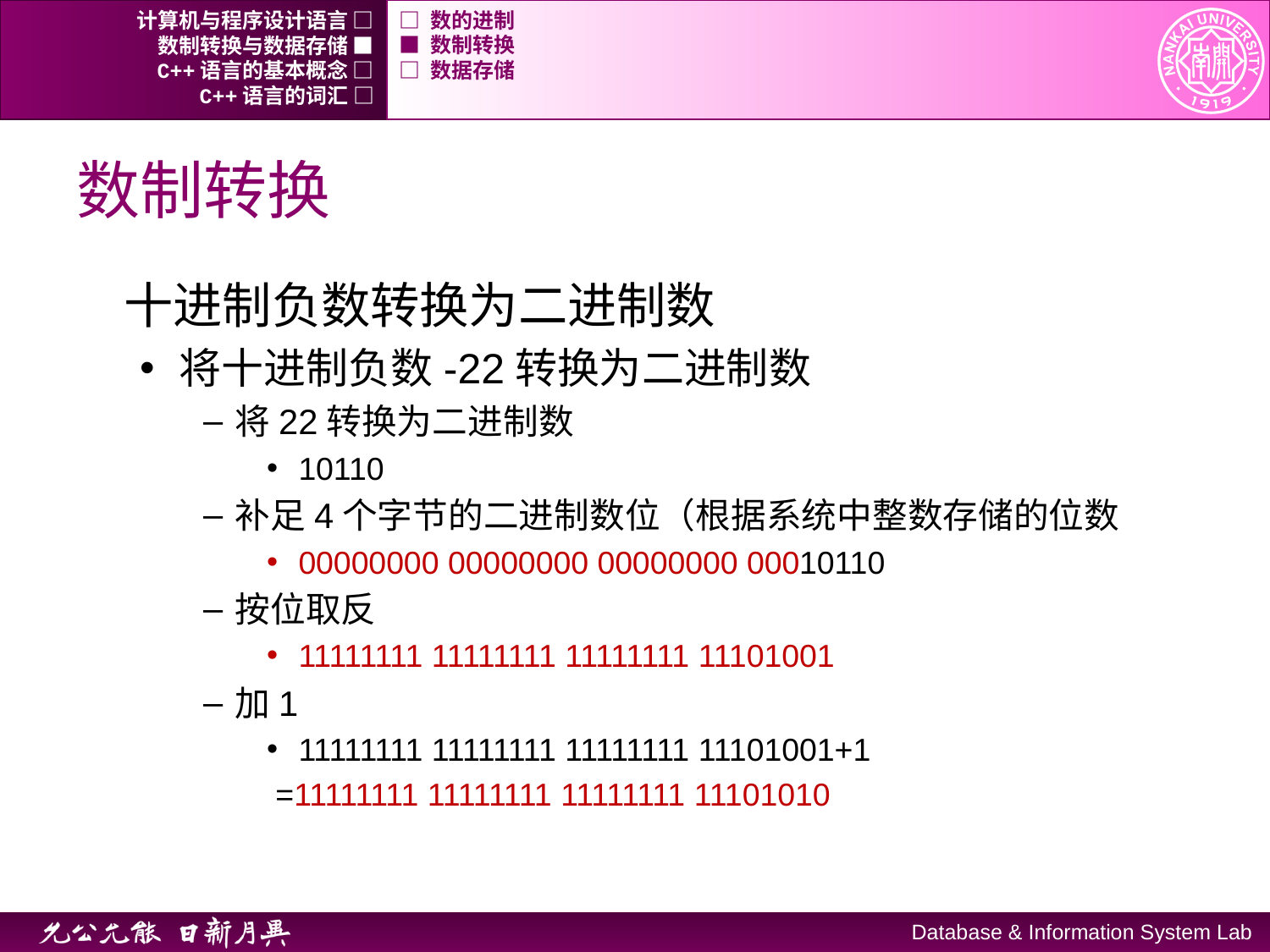

计算机与程序设计语言 □
□ 数的进制
数制转换与数据存储 ■
■ 数制转换
C++语言的基本概念 □
□ 数据存储
C++语言的词汇 □
# 数制转换
十进制负数转换为二进制数
将十进制负数-22转换为二进制数
将22转换为二进制数
10110
补足4个字节的二进制数位（根据系统中整数存储的位数
00000000 00000000 00000000 00010110
按位取反
11111111 11111111 11111111 11101001
加1
11111111 11111111 11111111 11101001+1
 =11111111 11111111 11111111 11101010